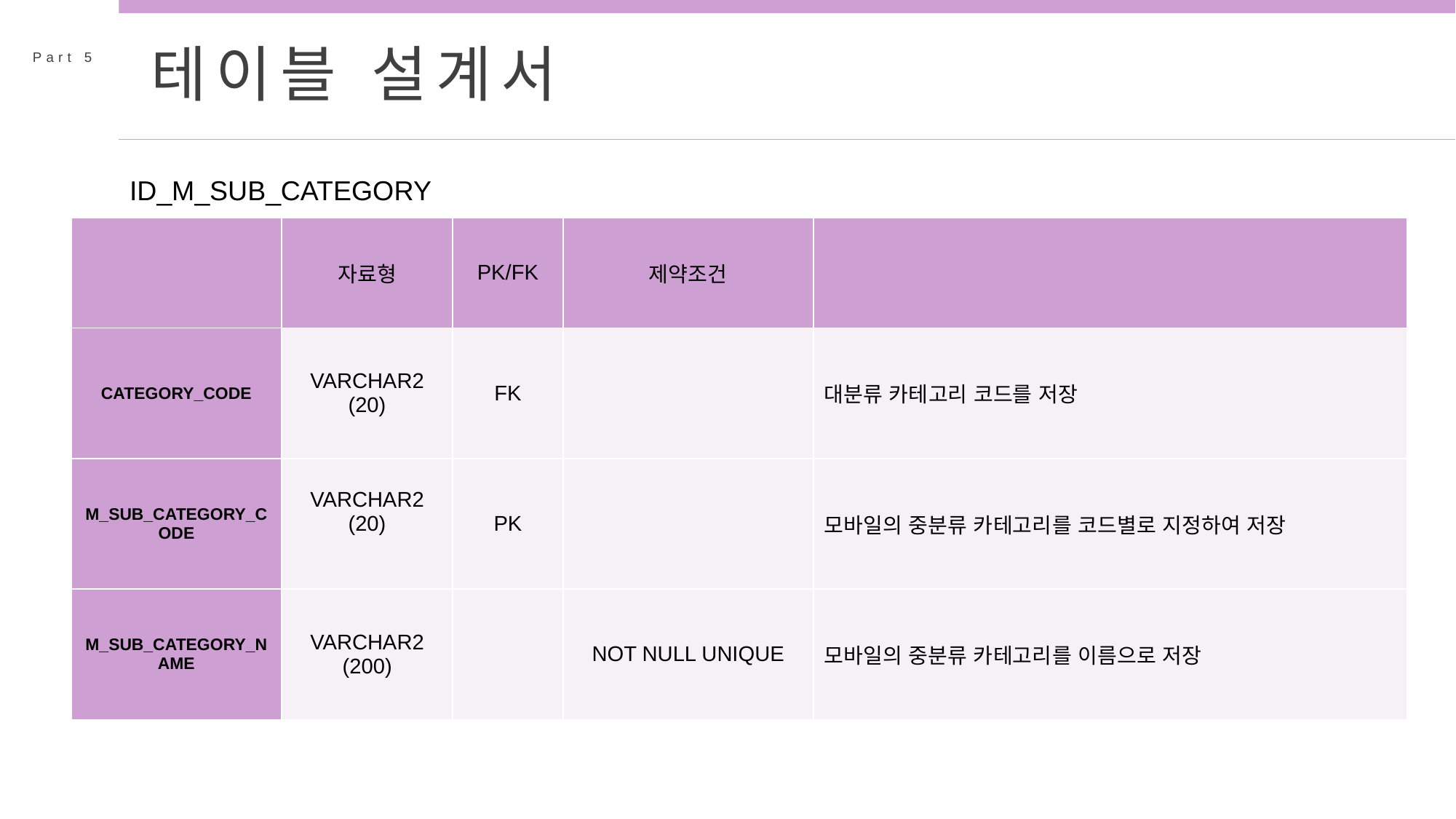

테이블 설계서
Part 5
ID_M_SUB_CATEGORY

|  | 자료형 | PK/FK | 제약조건 |  |
| --- | --- | --- | --- | --- |
| CATEGORY\_CODE | VARCHAR2 (20) | FK |  | 대분류 카테고리 코드를 저장 |
| M\_SUB\_CATEGORY\_CODE | VARCHAR2 (20) | PK |  | 모바일의 중분류 카테고리를 코드별로 지정하여 저장 |
| M\_SUB\_CATEGORY\_NAME | VARCHAR2 (200) |  | NOT NULL UNIQUE | 모바일의 중분류 카테고리를 이름으로 저장 |